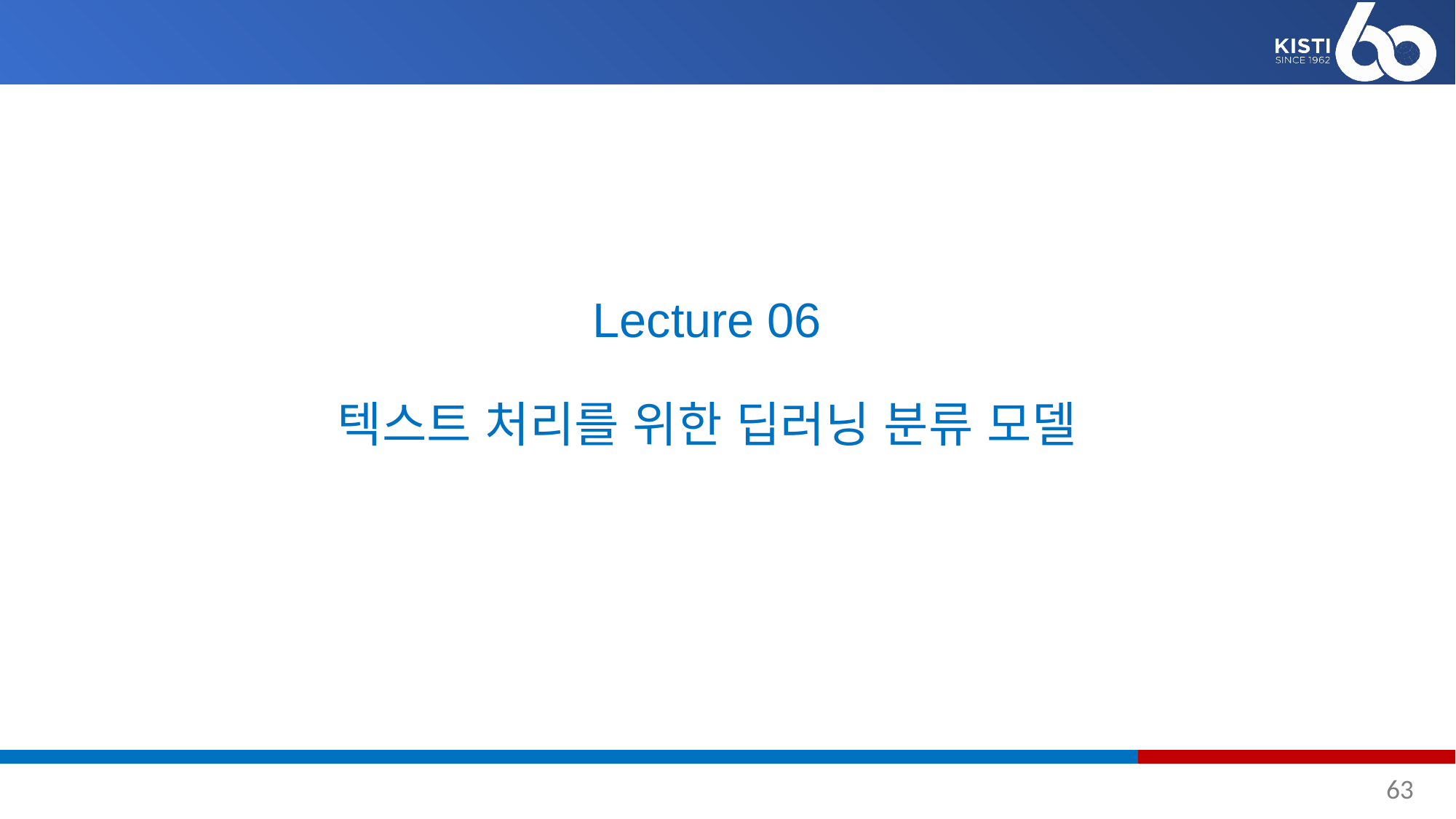

# Lecture 06 텍스트 처리를 위한 딥러닝 분류 모델
63